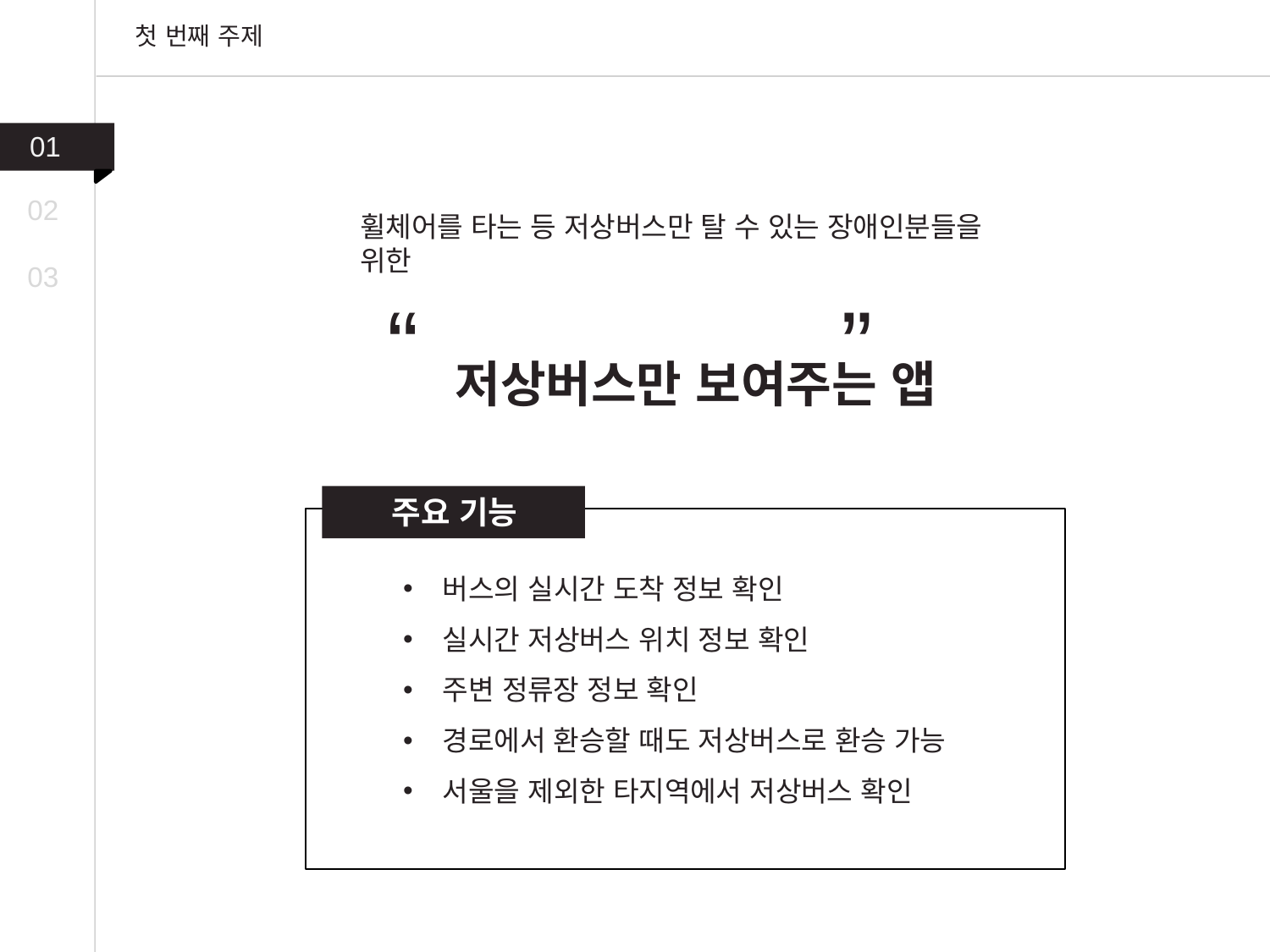

첫 번째 주제
01

02
휠체어를 타는 등 저상버스만 탈 수 있는 장애인분들을 위한

저상버스만 보여주는 앱
“                ”
03

주요 기능

버스의 실시간 도착 정보 확인
실시간 저상버스 위치 정보 확인
주변 정류장 정보 확인
경로에서 환승할 때도 저상버스로 환승 가능
서울을 제외한 타지역에서 저상버스 확인